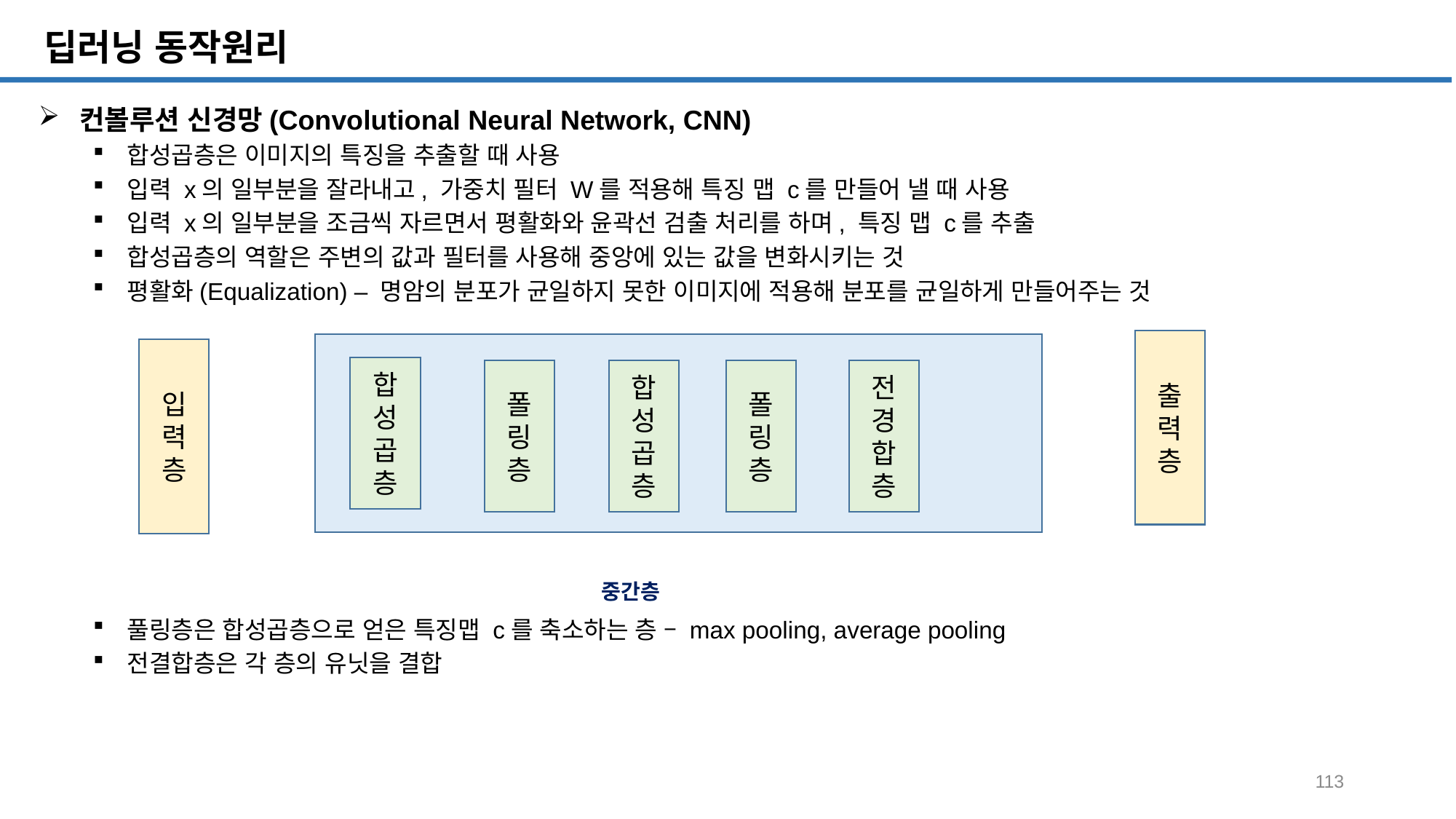

SQL 튜닝 개요
# 딥러닝 동작원리

컨볼루션 신경망(Convolutional Neural Network, CNN)
합성곱층은 이미지의 특징을 추출할 때 사용
입력 x의 일부분을 잘라내고, 가중치 필터 W를 적용해 특징 맵 c를 만들어 낼 때 사용
입력 x의 일부분을 조금씩 자르면서 평활화와 윤곽선 검출 처리를 하며, 특징 맵 c를 추출
합성곱층의 역할은 주변의 값과 필터를 사용해 중앙에 있는 값을 변화시키는 것
평활화(Equalization) – 명암의 분포가 균일하지 못한 이미지에 적용해 분포를 균일하게 만들어주는 것

풀링층은 합성곱층으로 얻은 특징맵 c를 축소하는 층 – max pooling, average pooling
전결합층은 각 층의 유닛을 결합

출력층

입력층
합성곱층
전경합층
폴링층
합성곱층
폴링층
중간층
113